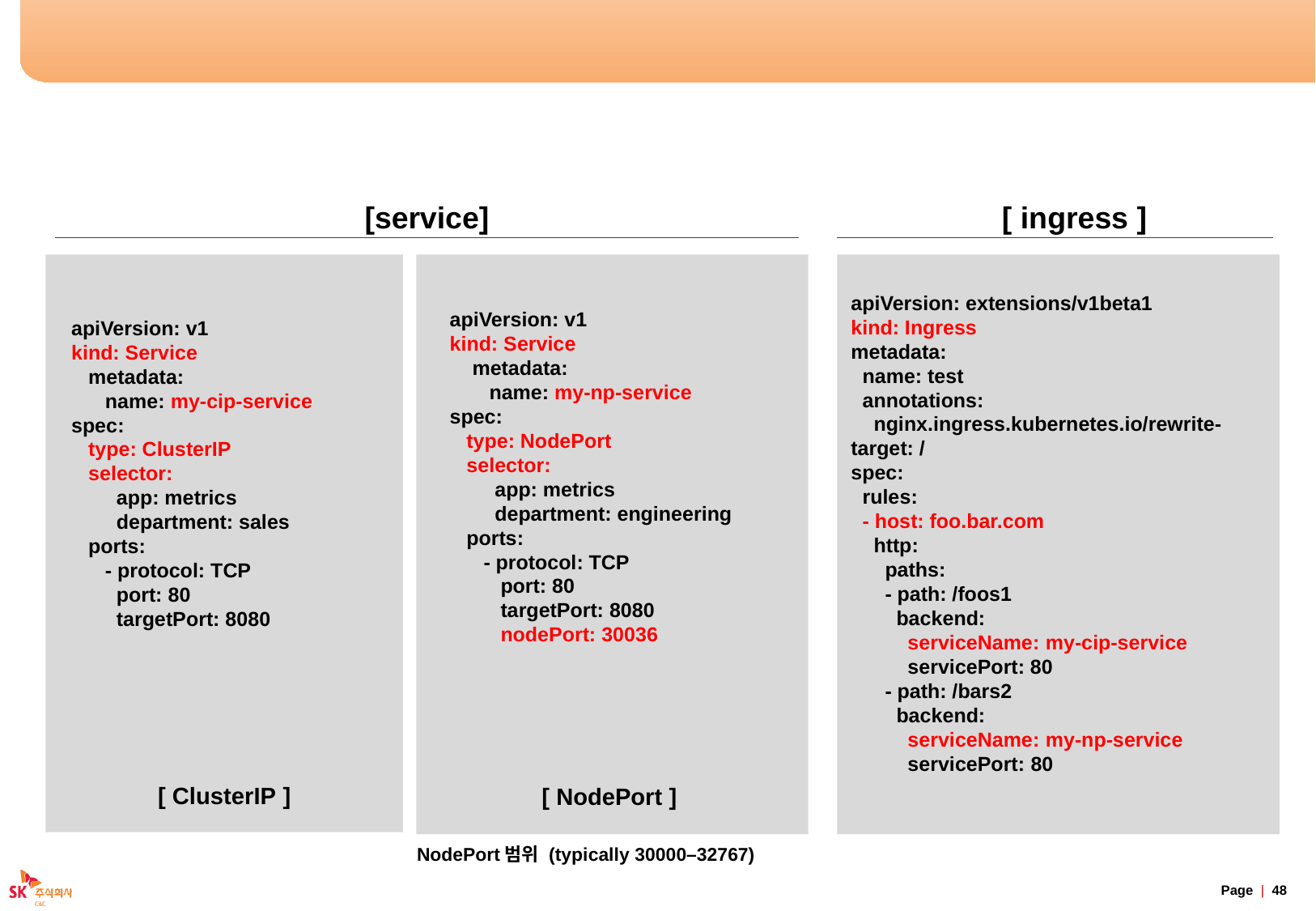

# Service/Ingress
[service]
[ ingress ]

apiVersion: extensions/v1beta1
kind: Ingress
metadata:
  name: test
  annotations:
    nginx.ingress.kubernetes.io/rewrite-target: /
spec:
  rules:
  - host: foo.bar.com
    http:
      paths:
      - path: /foos1
        backend:
          serviceName: my-cip-service
          servicePort: 80
      - path: /bars2
        backend:
          serviceName: my-np-service
          servicePort: 80

apiVersion: v1
kind: Service
    metadata:
       name: my-np-service
spec:
   type: NodePort
   selector:
        app: metrics
        department: engineering
   ports:
      - protocol: TCP
         port: 80
         targetPort: 8080
         nodePort: 30036
apiVersion: v1
kind: Service
   metadata:
      name: my-cip-service
spec:
   type: ClusterIP
   selector:
        app: metrics
        department: sales
   ports:
      - protocol: TCP
        port: 80
        targetPort: 8080
[ ClusterIP ]
[ NodePort ]
NodePort범위 (typically 30000–32767)